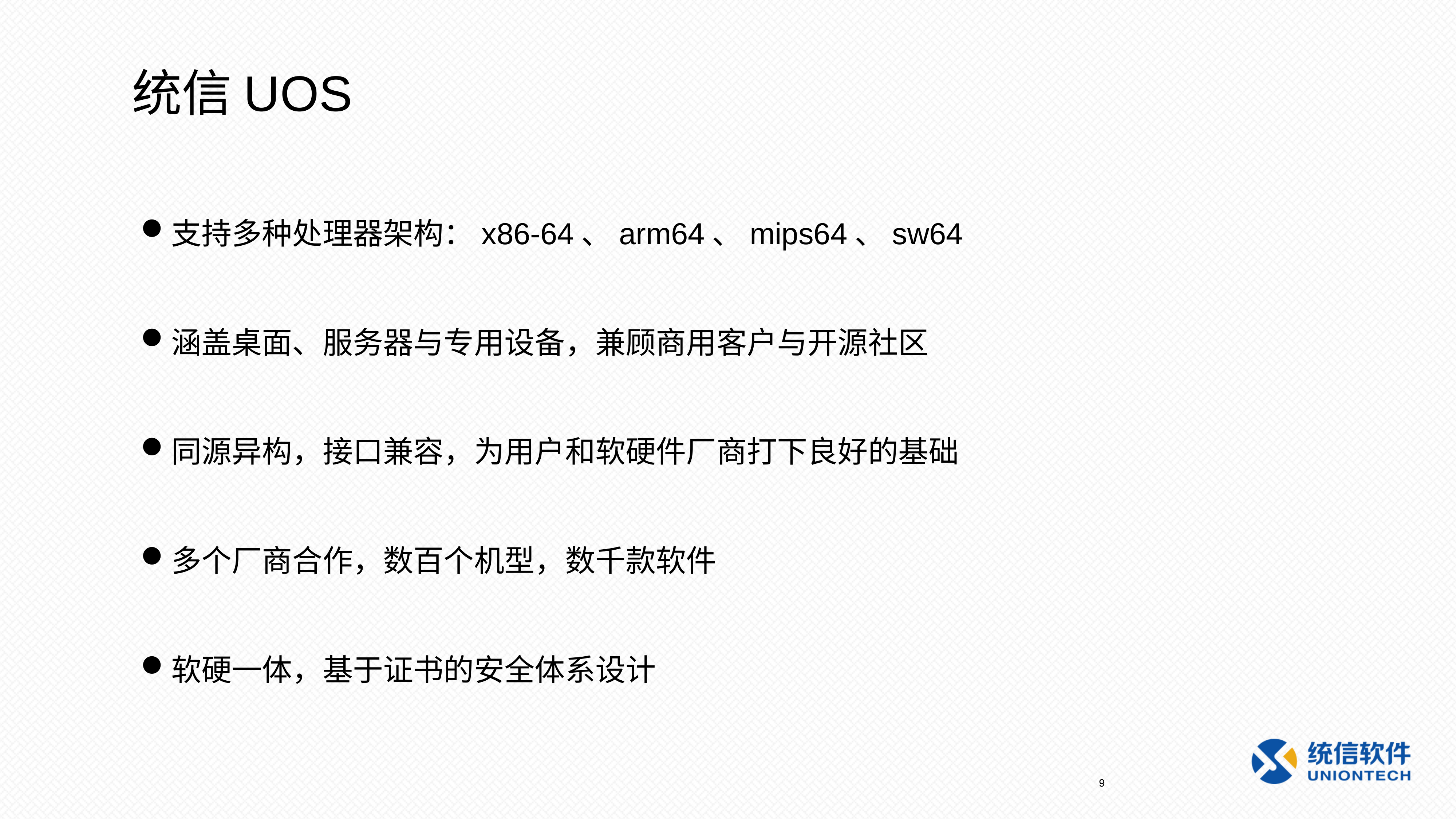

统信UOS

支持多种处理器架构：x86-64、arm64、mips64、sw64

涵盖桌面、服务器与专用设备，兼顾商用客户与开源社区

同源异构，接口兼容，为用户和软硬件厂商打下良好的基础

多个厂商合作，数百个机型，数千款软件

软硬一体，基于证书的安全体系设计

9